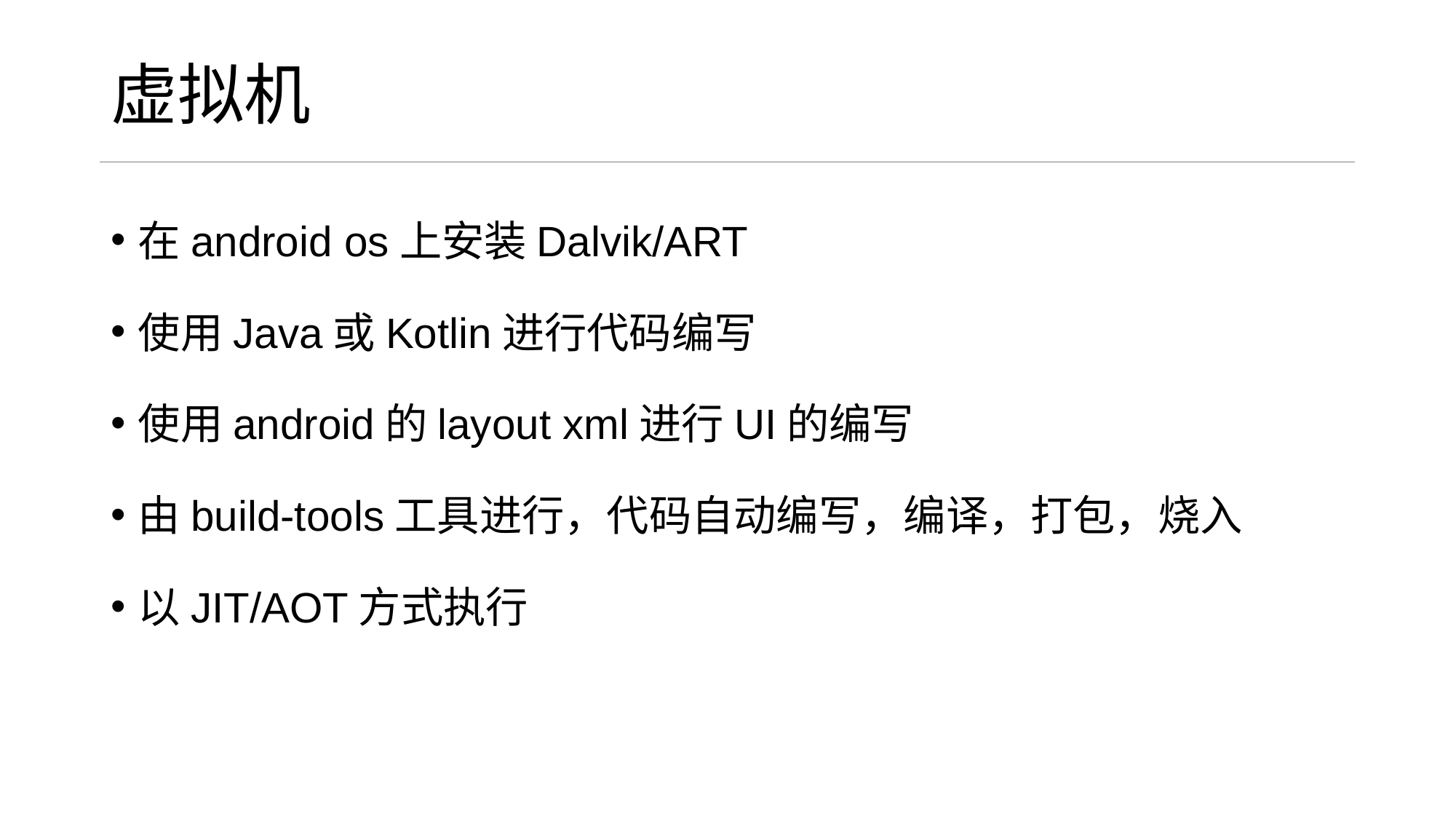

# 虚拟机
在android os上安装Dalvik/ART
使用Java或Kotlin进行代码编写
使用android的layout xml进行UI的编写
由build-tools工具进行，代码自动编写，编译，打包，烧入
以JIT/AOT方式执行